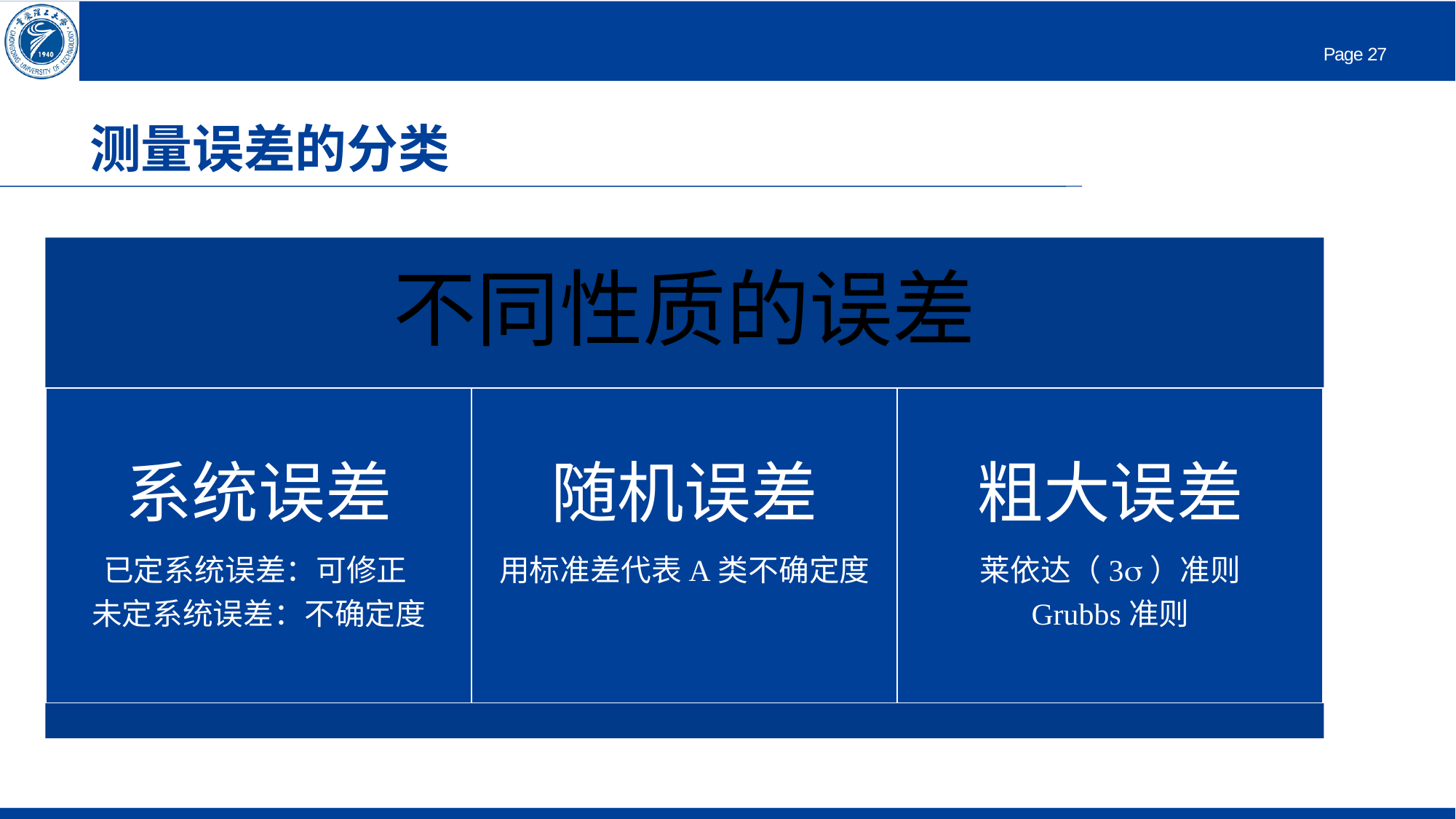

# 测量误差的分类
不同性质的误差
系统误差
已定系统误差：可修正
未定系统误差：不确定度
随机误差
用标准差代表A类不确定度

粗大误差
莱依达（3σ）准则
Grubbs准则